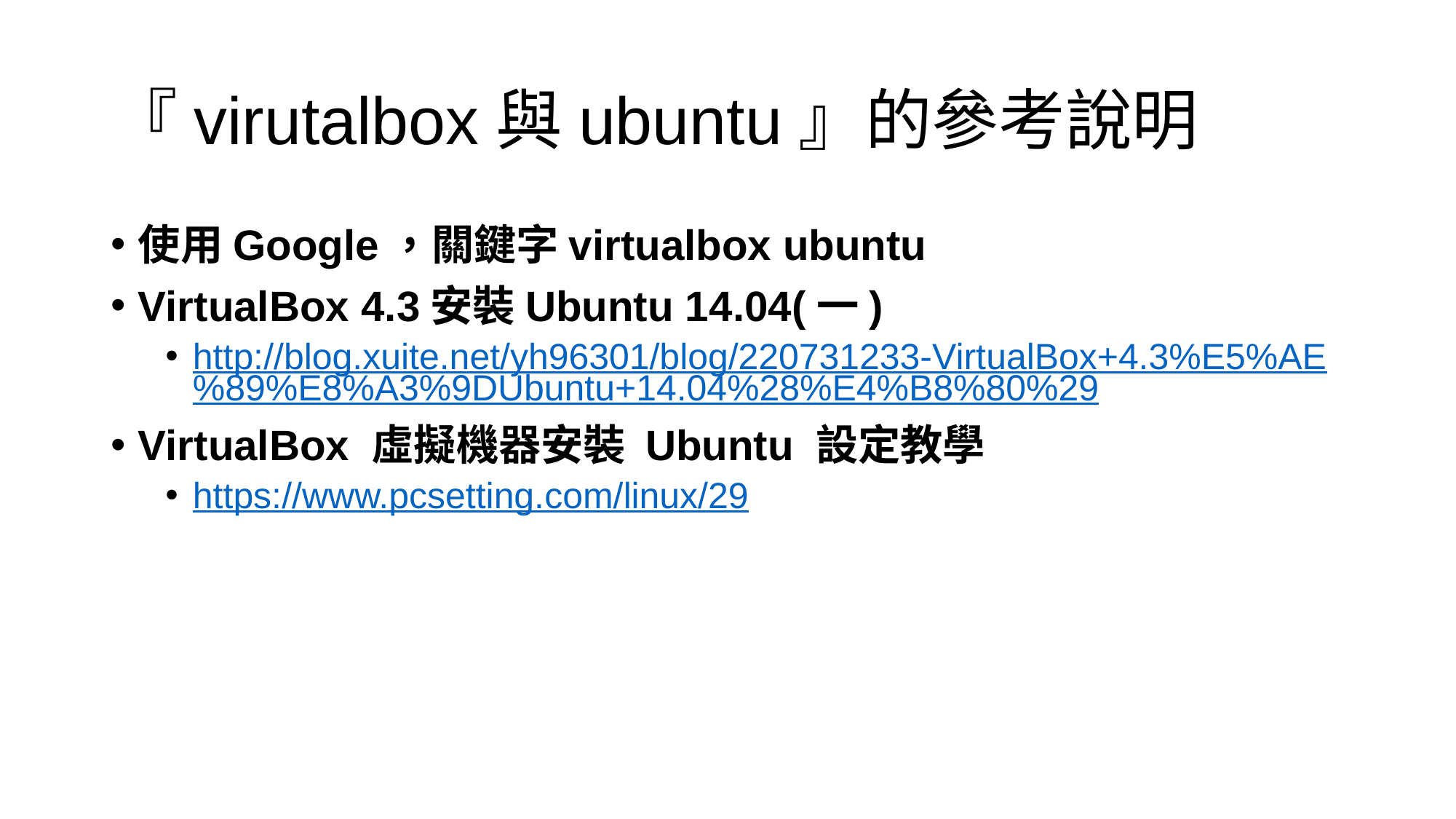

# 『virutalbox與ubuntu』的參考說明
使用Google，關鍵字virtualbox ubuntu
VirtualBox 4.3安裝Ubuntu 14.04(一)
http://blog.xuite.net/yh96301/blog/220731233-VirtualBox+4.3%E5%AE%89%E8%A3%9DUbuntu+14.04%28%E4%B8%80%29
VirtualBox 虛擬機器安裝 Ubuntu 設定教學
https://www.pcsetting.com/linux/29